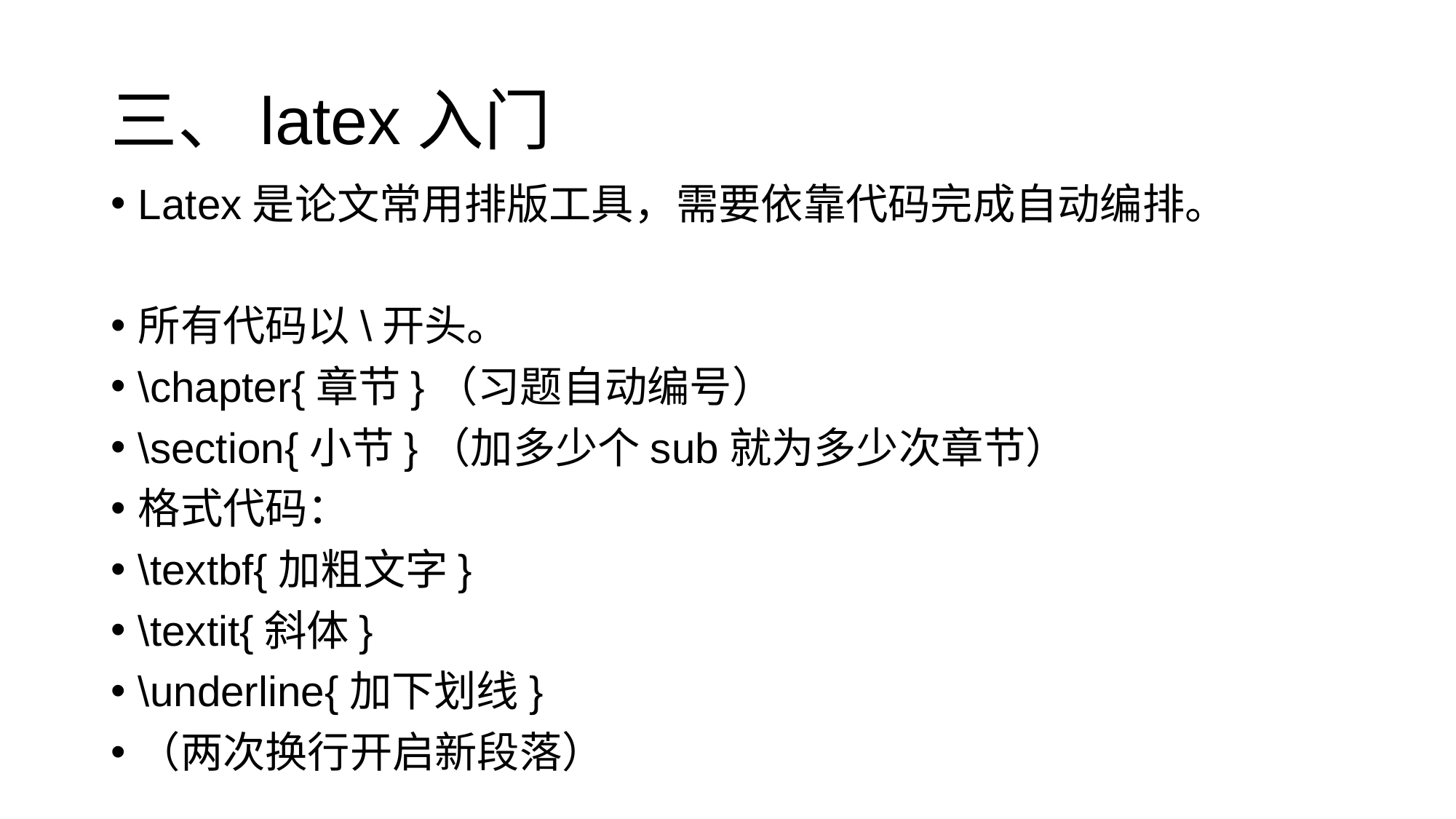

# 三、latex入门
Latex是论文常用排版工具，需要依靠代码完成自动编排。

所有代码以\开头。
\chapter{章节}（习题自动编号）
\section{小节}（加多少个sub就为多少次章节）
格式代码：
\textbf{加粗文字}
\textit{斜体}
\underline{加下划线}
（两次换行开启新段落）